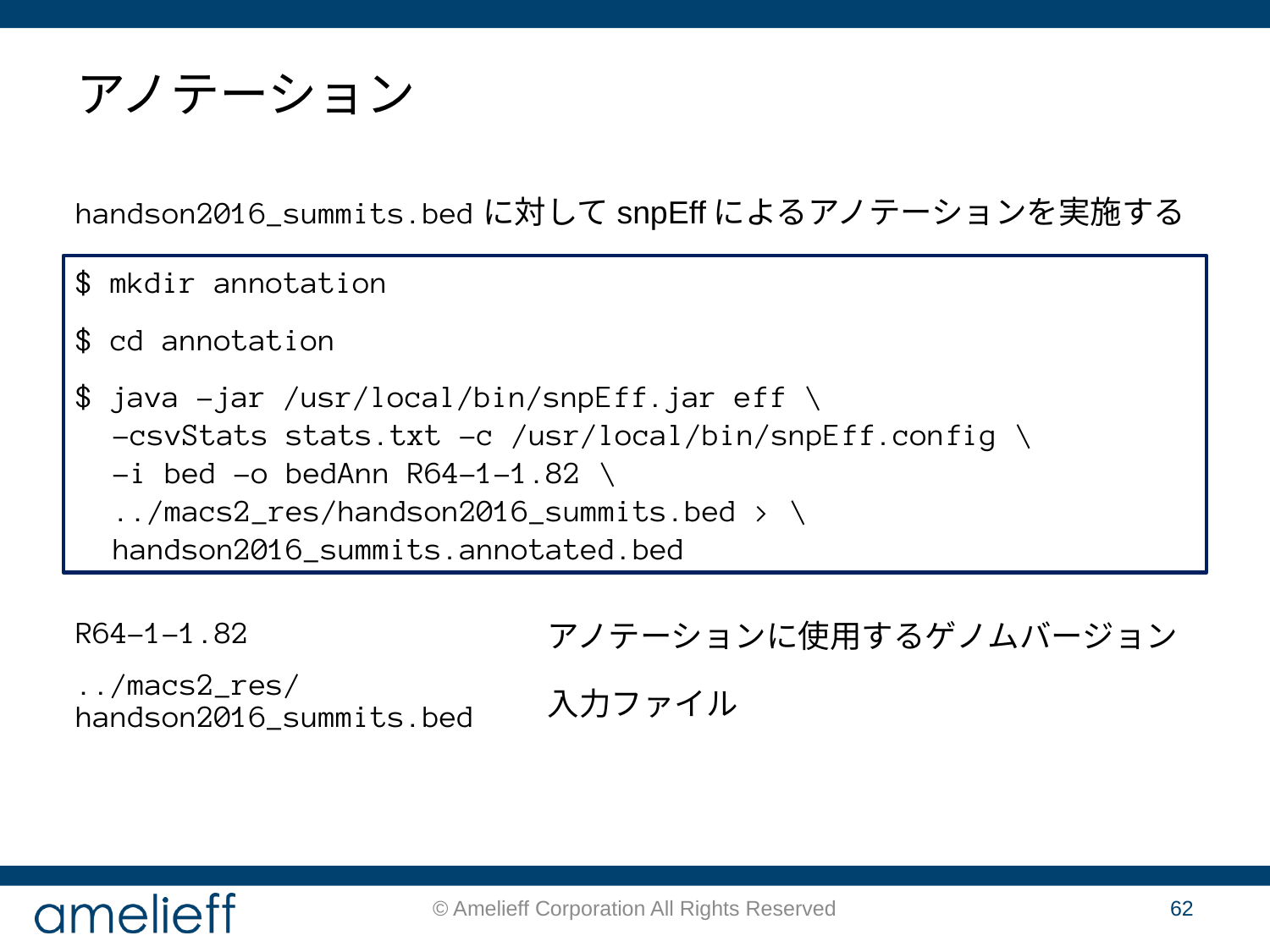

# アノテーション
handson2016_summits.bedに対してsnpEffによるアノテーションを実施する
$ mkdir annotation
$ cd annotation
$ java -jar /usr/local/bin/snpEff.jar eff \
-csvStats stats.txt -c /usr/local/bin/snpEff.config \
-i bed -o bedAnn R64-1-1.82 \
../macs2_res/handson2016_summits.bed > \
handson2016_summits.annotated.bed
| R64-1-1.82 | アノテーションに使用するゲノムバージョン |
| --- | --- |
| ../macs2\_res/handson2016\_summits.bed | 入力ファイル |
© Amelieff Corporation All Rights Reserved
62